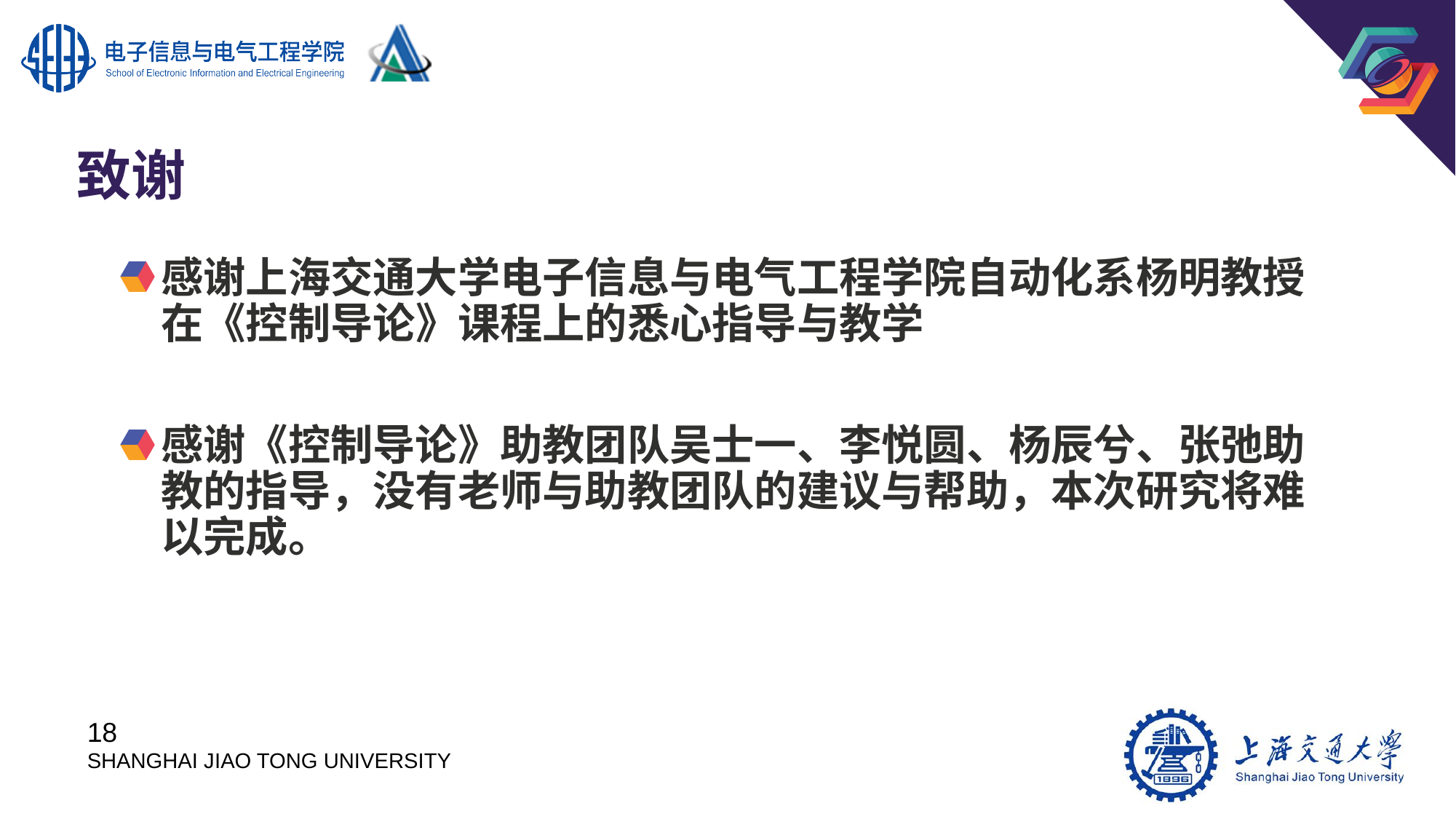

# 致谢
感谢上海交通大学电子信息与电气工程学院自动化系杨明教授在《控制导论》课程上的悉心指导与教学

感谢《控制导论》助教团队吴士一、李悦圆、杨辰兮、张弛助教的指导，没有老师与助教团队的建议与帮助，本次研究将难以完成。

18